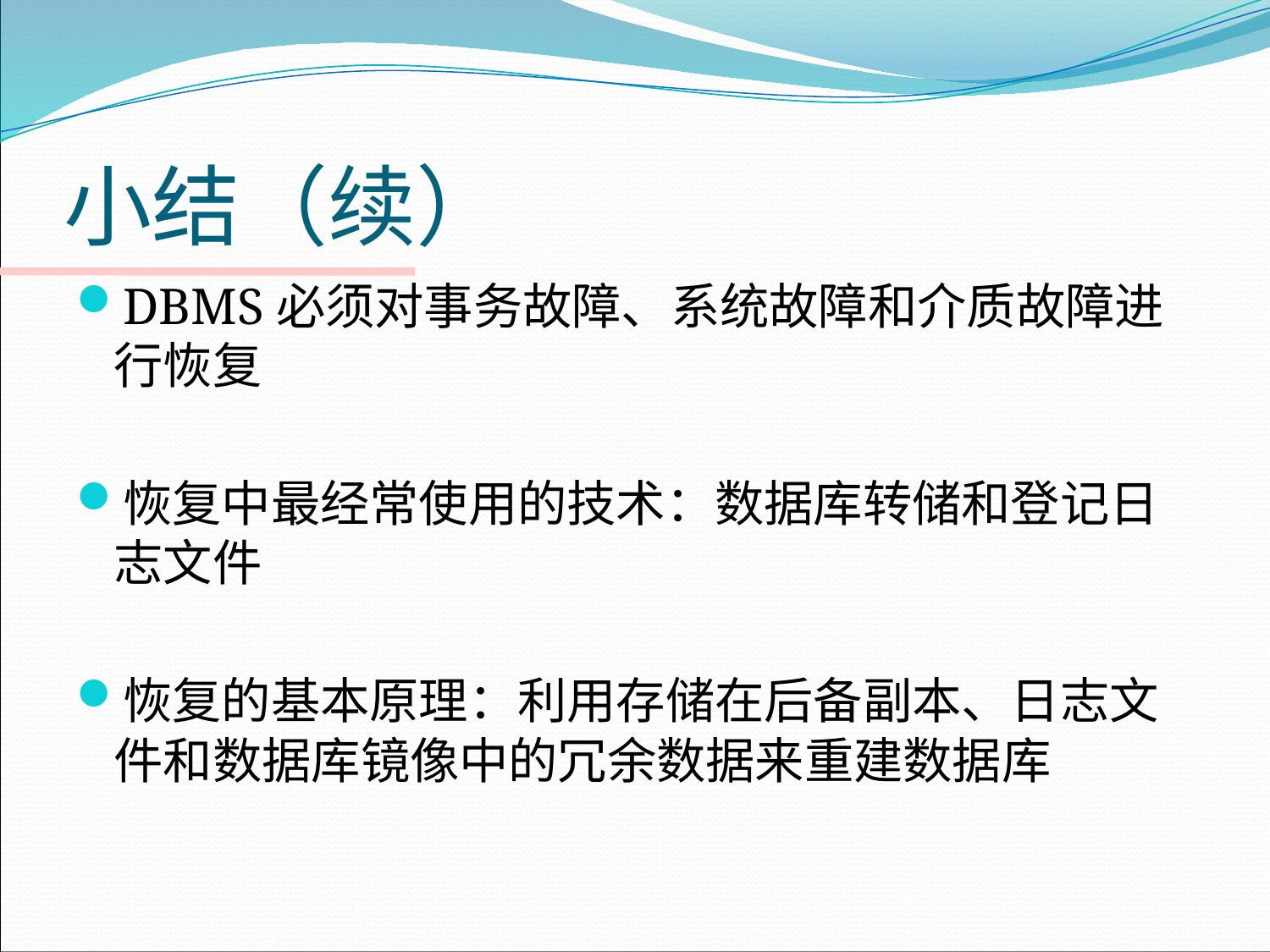

# 小结（续）
DBMS必须对事务故障、系统故障和介质故障进行恢复

恢复中最经常使用的技术：数据库转储和登记日志文件

恢复的基本原理：利用存储在后备副本、日志文件和数据库镜像中的冗余数据来重建数据库

975